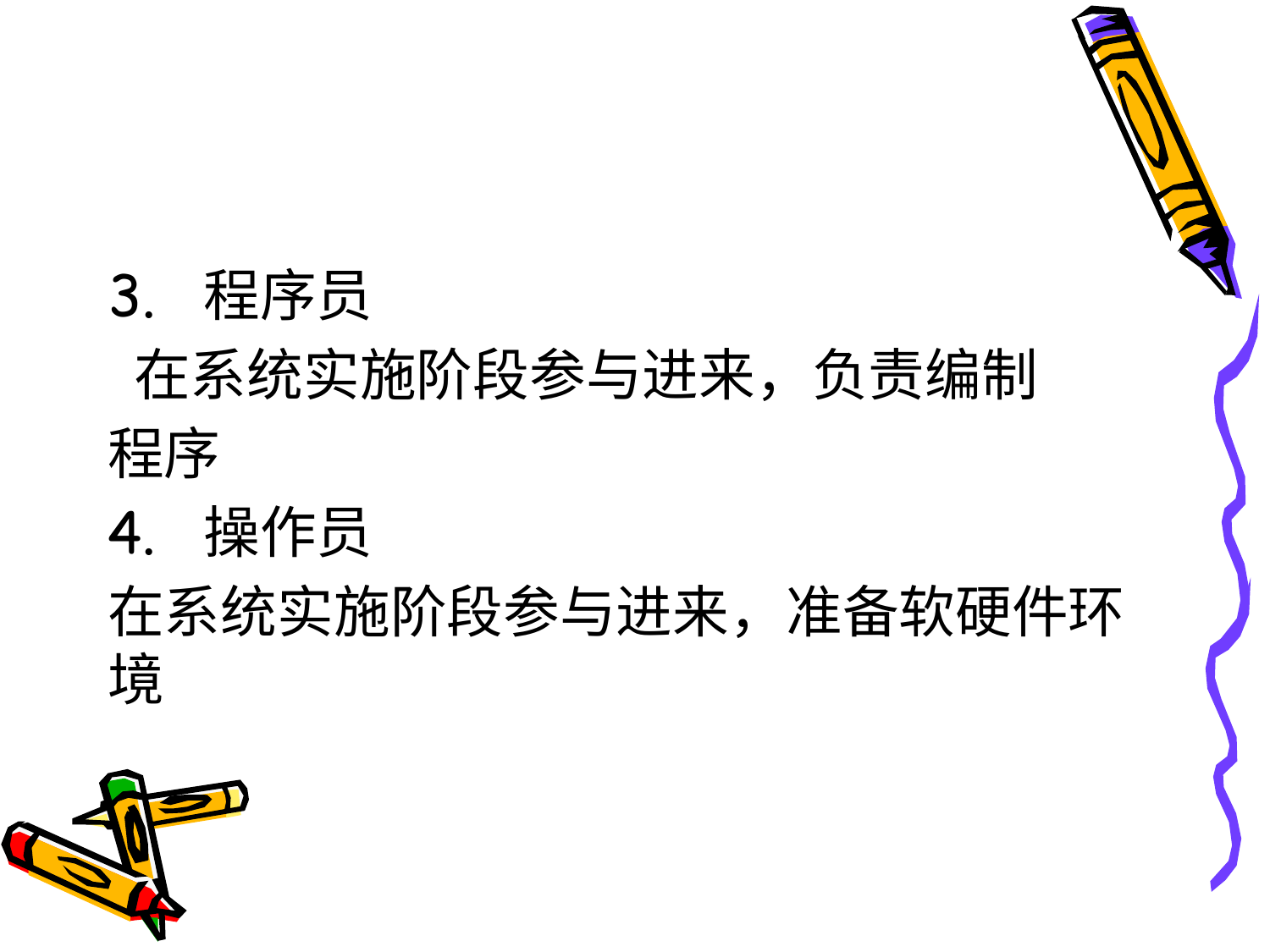

#
3.  程序员
 在系统实施阶段参与进来，负责编制
程序
4.  操作员
在系统实施阶段参与进来，准备软硬件环境